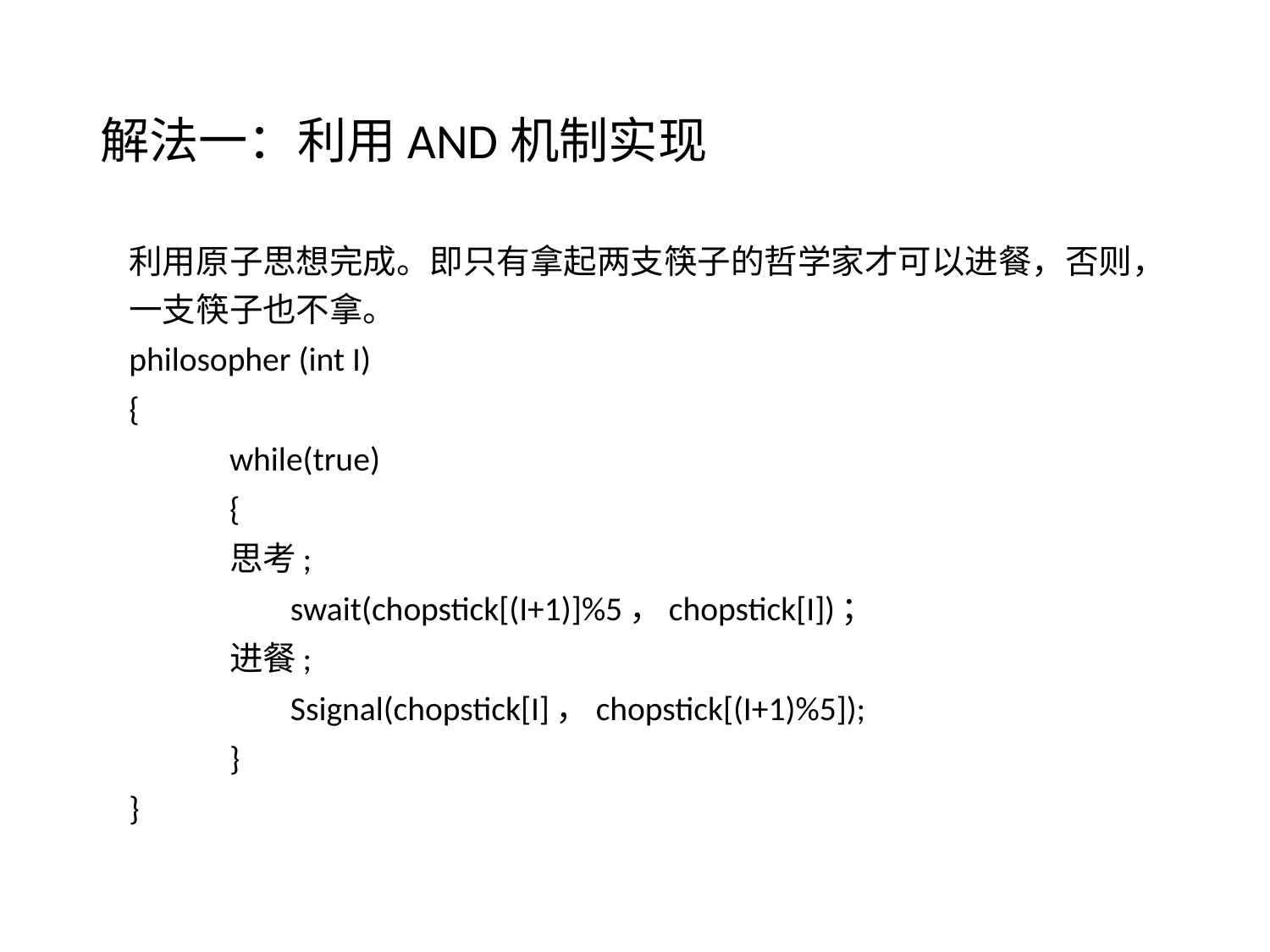

# 解法一：利用AND机制实现
利用原子思想完成。即只有拿起两支筷子的哲学家才可以进餐，否则，一支筷子也不拿。
philosopher (int I)
{
	while(true)
	{
		思考;
	        swait(chopstick[(I+1)]%5，chopstick[I])；
		进餐;
	        Ssignal(chopstick[I]，chopstick[(I+1)%5]);
	}
}